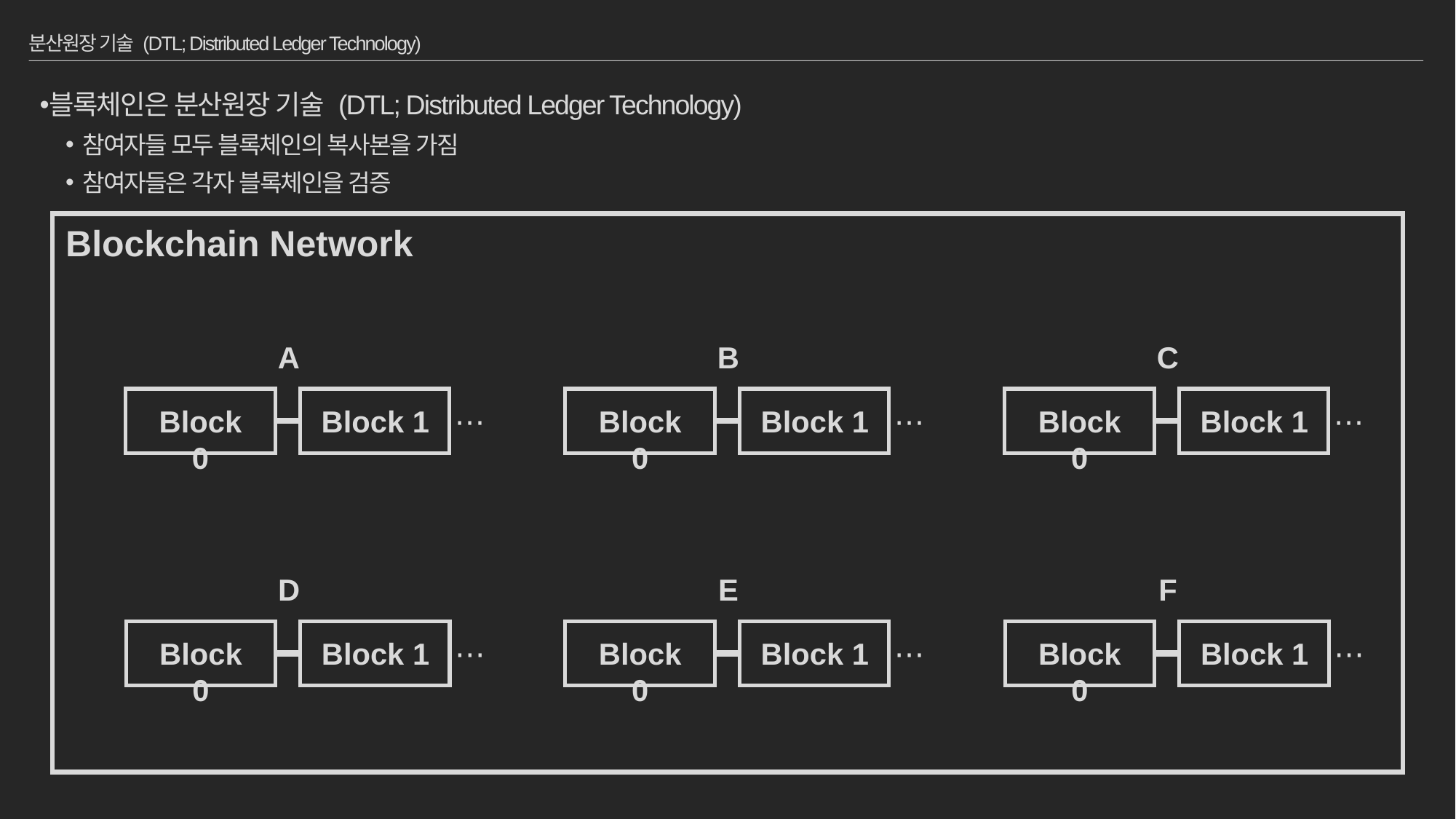

# 분산원장 기술 (DTL; Distributed Ledger Technology)
블록체인은 분산원장 기술 (DTL; Distributed Ledger Technology)
참여자들 모두 블록체인의 복사본을 가짐
참여자들은 각자 블록체인을 검증

Blockchain Network
A
B
C

⋯
Block 0
Block 1

⋯
Block 0
Block 1

⋯
Block 0
Block 1
D
E
F

⋯
Block 0
Block 1

⋯
Block 0
Block 1

⋯
Block 0
Block 1